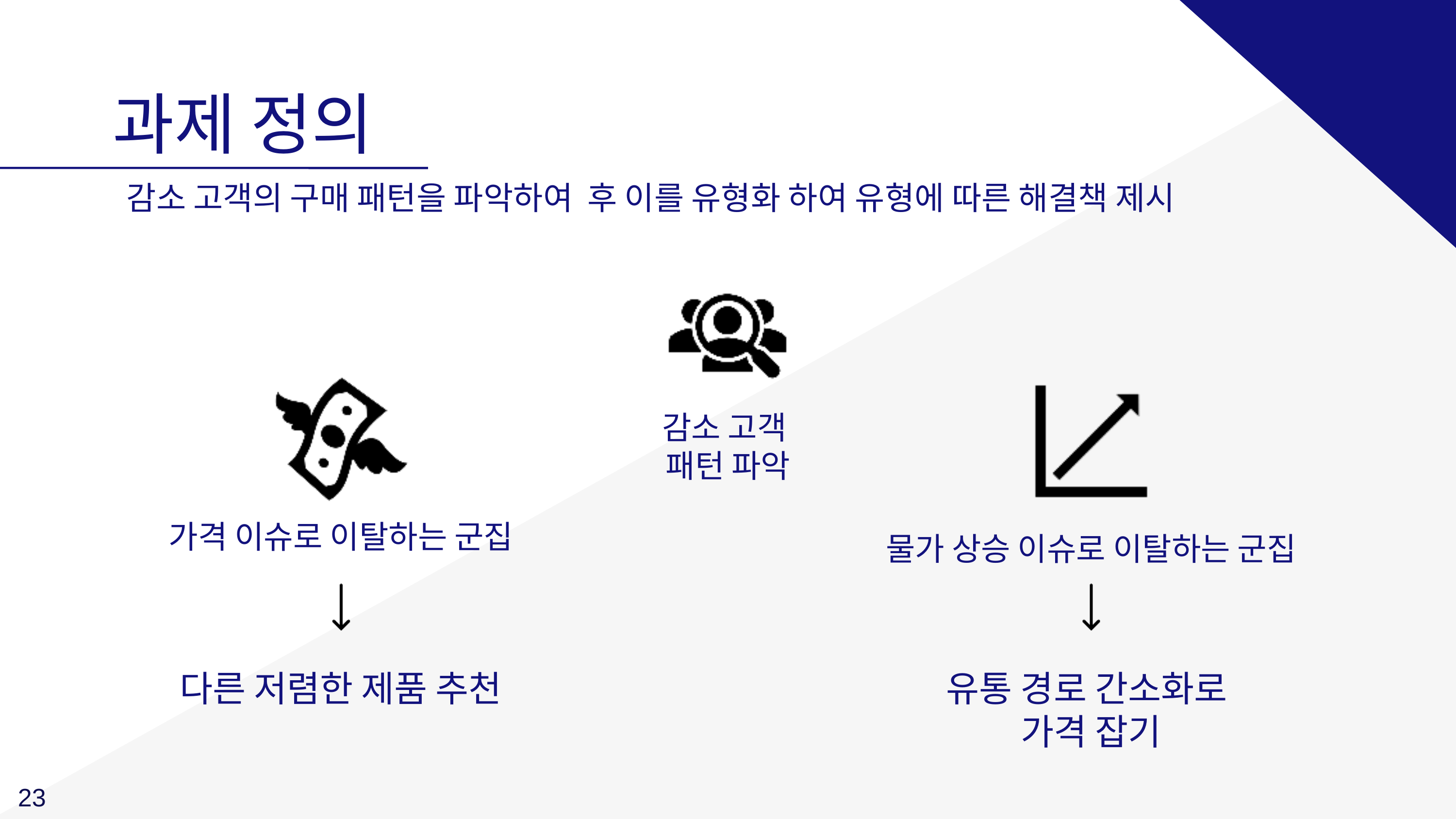

과제 정의

감소 고객의 구매 패턴을 파악하여  후 이를 유형화 하여 유형에 따른 해결책 제시

감소 고객
패턴 파악
가격 이슈로 이탈하는 군집
물가 상승 이슈로 이탈하는 군집

다른 저렴한 제품 추천
유통 경로 간소화로
가격 잡기
 23